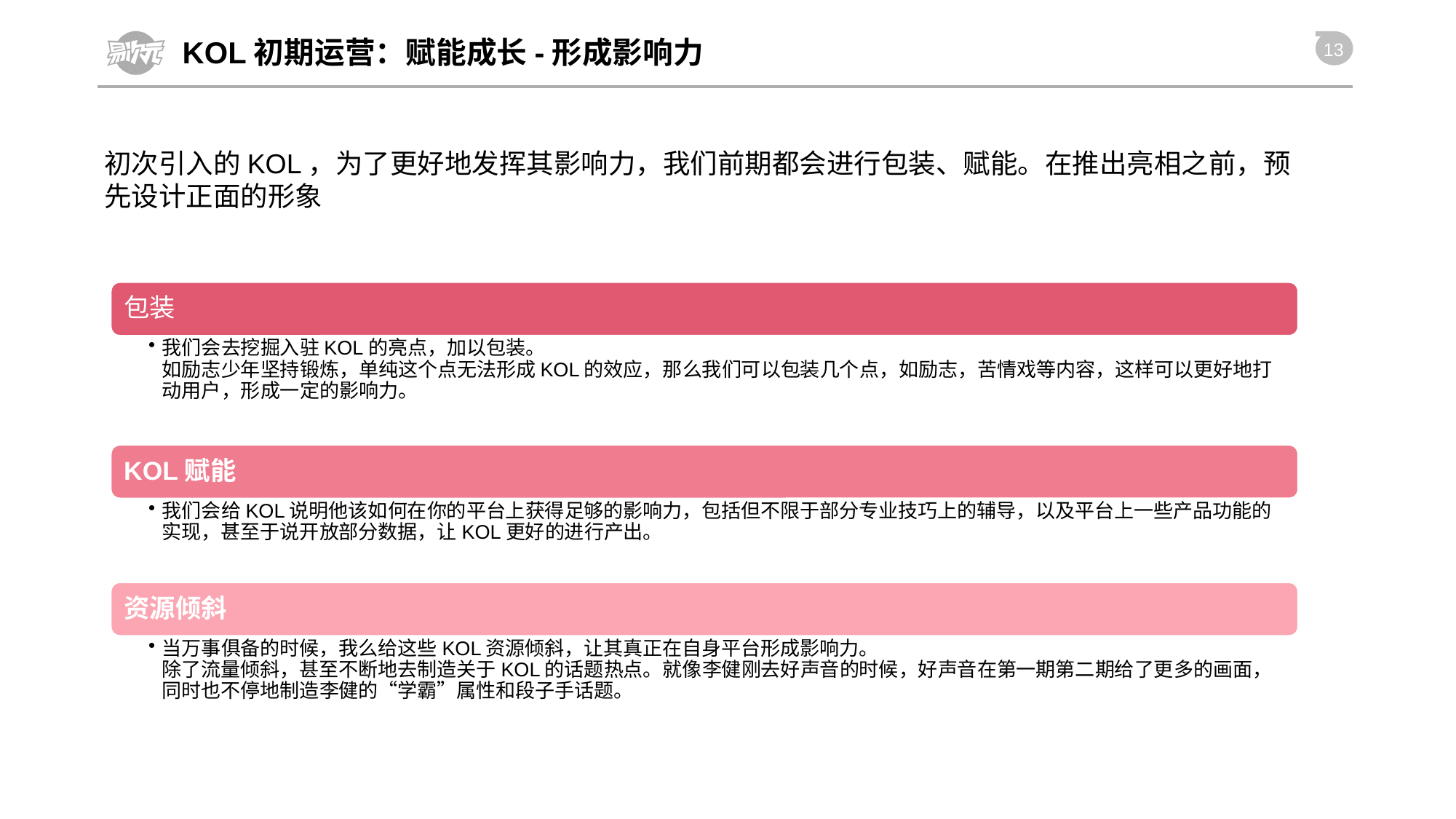

# KOL初期运营：赋能成长-形成影响力
初次引入的KOL，为了更好地发挥其影响力，我们前期都会进行包装、赋能。在推出亮相之前，预先设计正面的形象
包装
我们会去挖掘入驻KOL的亮点，加以包装。
如励志少年坚持锻炼，单纯这个点无法形成KOL的效应，那么我们可以包装几个点，如励志，苦情戏等内容，这样可以更好地打动用户，形成一定的影响力。

KOL赋能
我们会给KOL说明他该如何在你的平台上获得足够的影响力，包括但不限于部分专业技巧上的辅导，以及平台上一些产品功能的实现，甚至于说开放部分数据，让KOL更好的进行产出。

资源倾斜
当万事俱备的时候，我么给这些KOL资源倾斜，让其真正在自身平台形成影响力。
除了流量倾斜，甚至不断地去制造关于KOL的话题热点。就像李健刚去好声音的时候，好声音在第一期第二期给了更多的画面，同时也不停地制造李健的“学霸”属性和段子手话题。